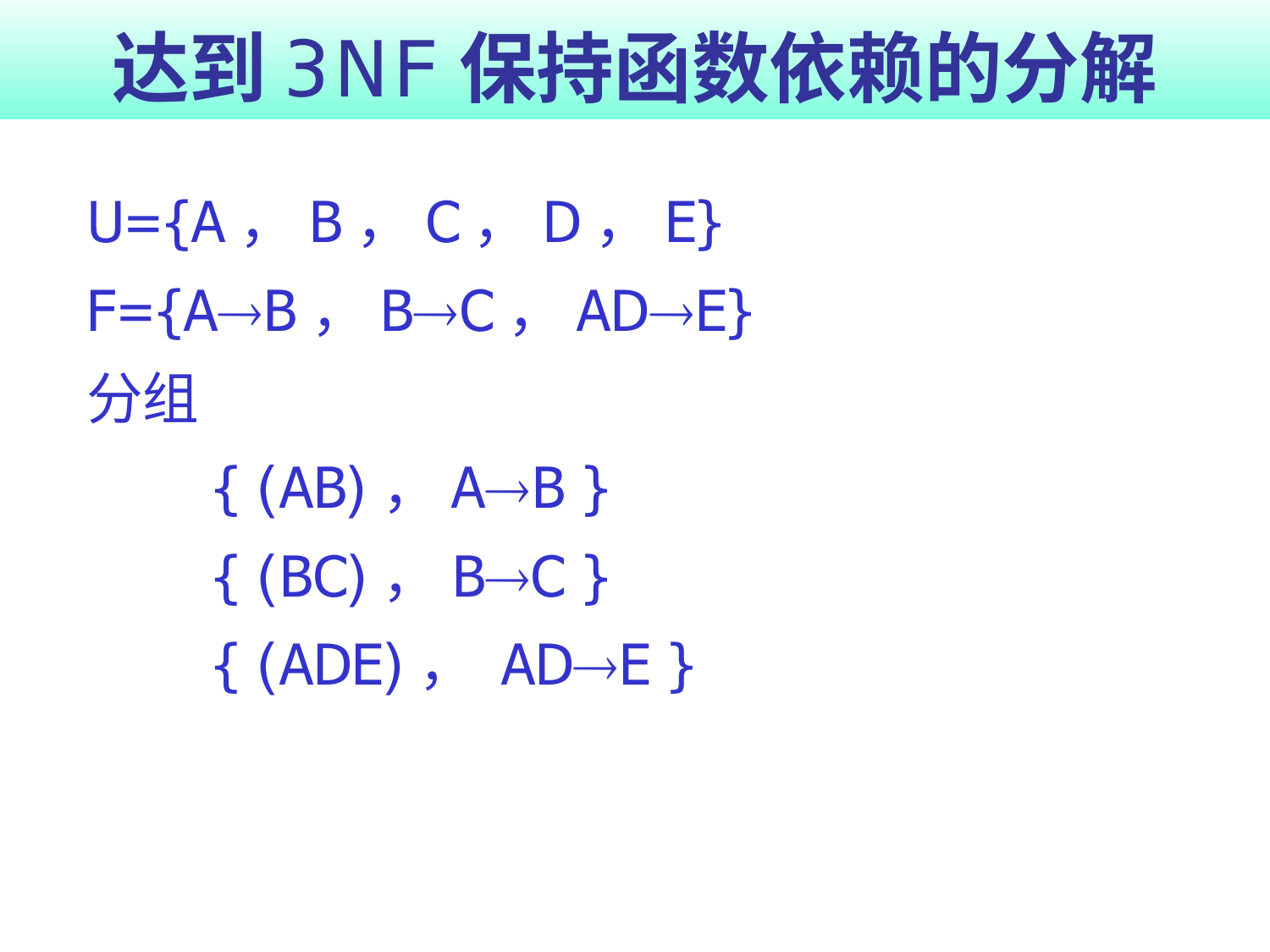

# 达到3NF保持函数依赖的分解
	U={A，B，C，D，E}
	F={A→B，B→C，AD→E}
	分组
		{ (AB)，A→B }
		{ (BC)，B→C }
		{ (ADE)， AD→E }